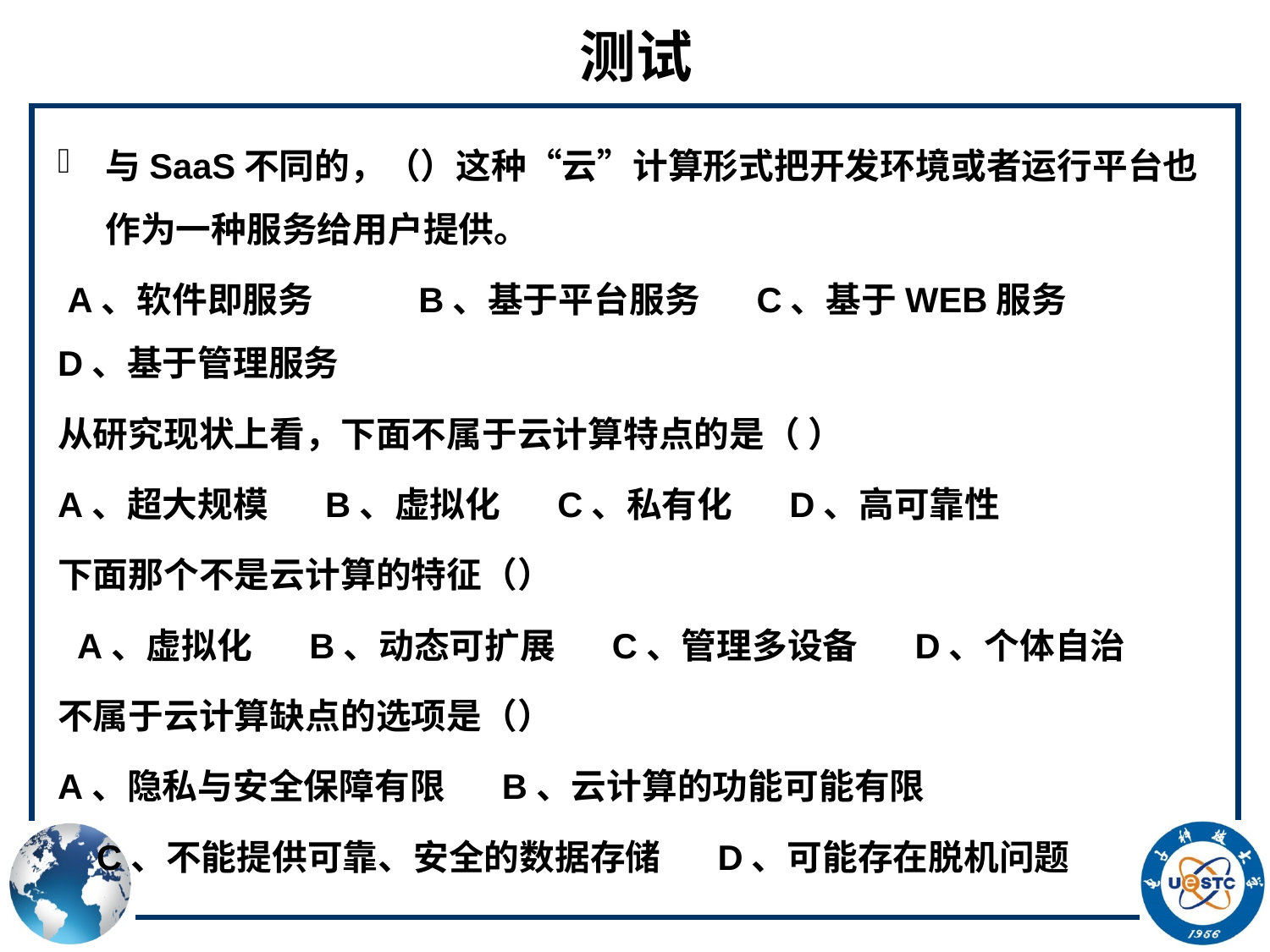

# 测试
与SaaS不同的，（）这种“云”计算形式把开发环境或者运行平台也作为一种服务给用户提供。
 A、软件即服务            B、基于平台服务      C、基于WEB服务         D、基于管理服务
从研究现状上看，下面不属于云计算特点的是（ ）
A、超大规模      B、虚拟化      C、私有化      D、高可靠性
下面那个不是云计算的特征（）
  A、虚拟化      B、动态可扩展      C、管理多设备      D、个体自治
不属于云计算缺点的选项是（）
A、隐私与安全保障有限      B、云计算的功能可能有限
    C、不能提供可靠、安全的数据存储      D、可能存在脱机问题